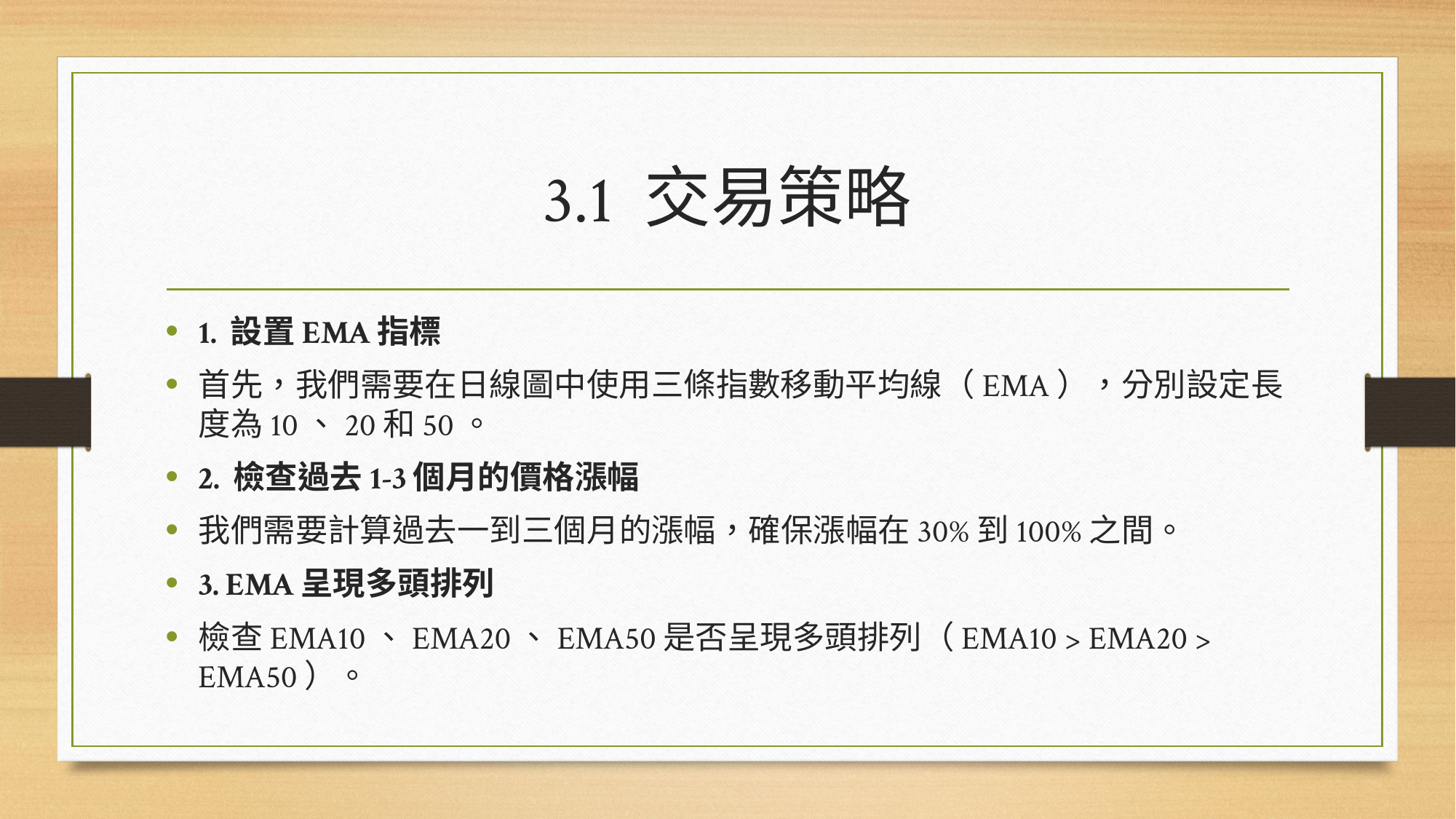

# 3.1 交易策略
1. 設置EMA指標
首先，我們需要在日線圖中使用三條指數移動平均線（EMA），分別設定長度為10、20和50。
2. 檢查過去1-3個月的價格漲幅
我們需要計算過去一到三個月的漲幅，確保漲幅在30%到100%之間。
3. EMA呈現多頭排列
檢查EMA10、EMA20、EMA50是否呈現多頭排列（EMA10 > EMA20 > EMA50）。